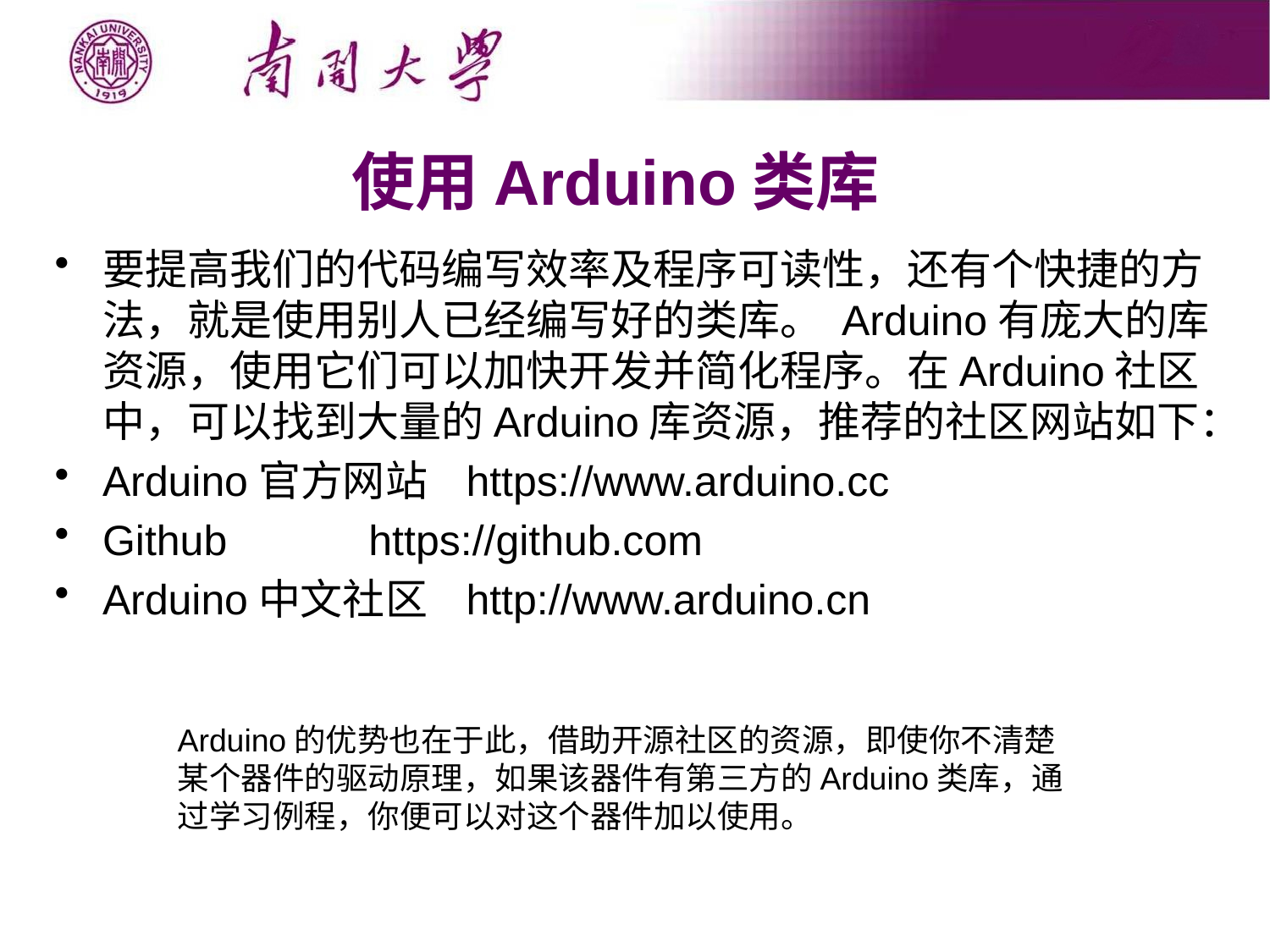

# 使用Arduino类库
要提高我们的代码编写效率及程序可读性，还有个快捷的方法，就是使用别人已经编写好的类库。 Arduino有庞大的库资源，使用它们可以加快开发并简化程序。在Arduino社区中，可以找到大量的Arduino库资源，推荐的社区网站如下：
Arduino官方网站   https://www.arduino.cc
Github            https://github.com
Arduino中文社区   http://www.arduino.cn
Arduino的优势也在于此，借助开源社区的资源，即使你不清楚某个器件的驱动原理，如果该器件有第三方的Arduino类库，通过学习例程，你便可以对这个器件加以使用。